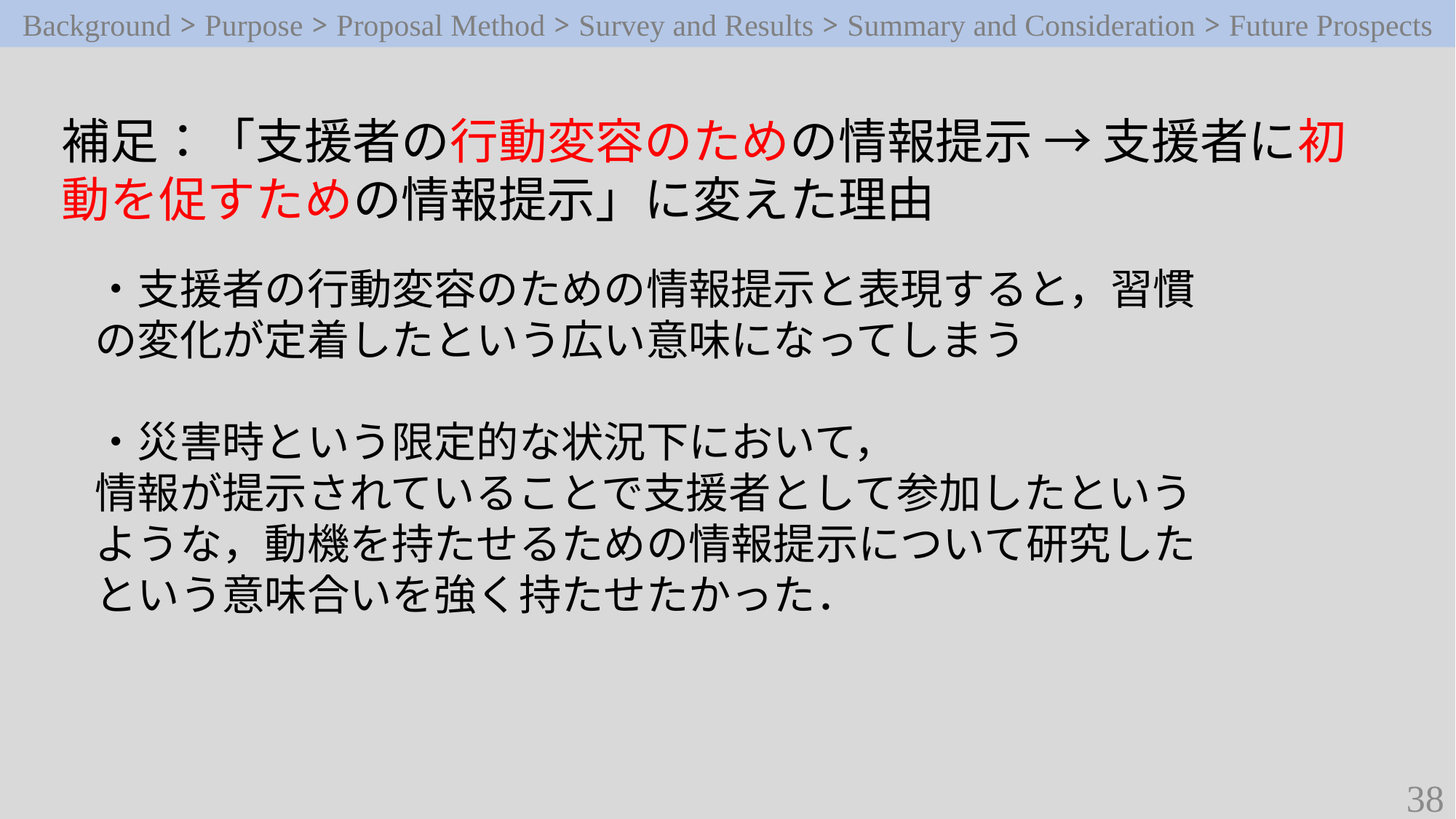

Background > Purpose > Proposal Method > Survey and Results > Summary and Consideration > Future Prospects
補足：「支援者の行動変容のための情報提示 → 支援者に初動を促すための情報提示」に変えた理由
・支援者の行動変容のための情報提示と表現すると，習慣の変化が定着したという広い意味になってしまう

・災害時という限定的な状況下において，
情報が提示されていることで支援者として参加したというような，動機を持たせるための情報提示について研究したという意味合いを強く持たせたかった．

38